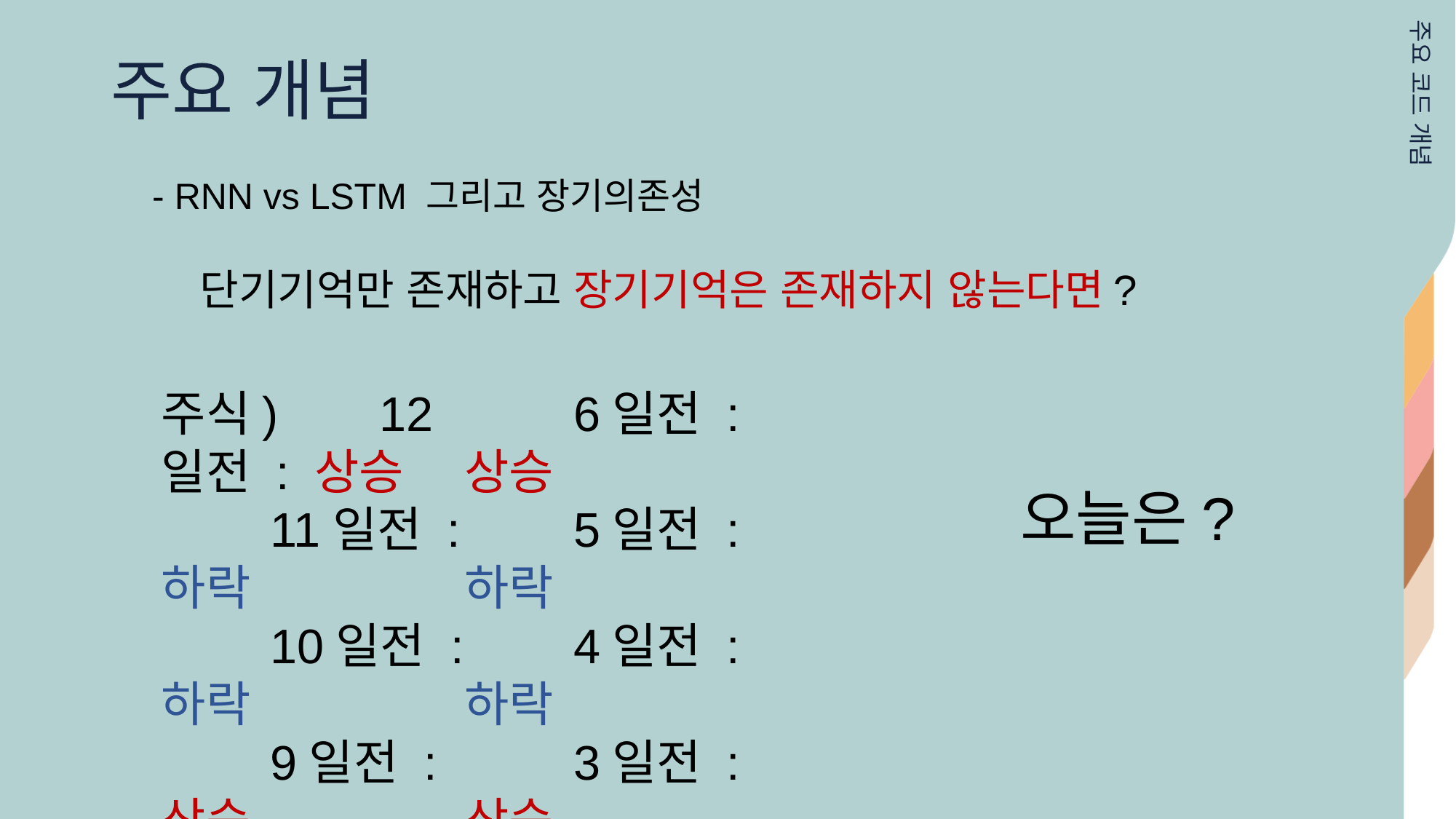

주요 개념
주요 코드 개념
- RNN vs LSTM 그리고 장기의존성
단기기억만 존재하고 장기기억은 존재하지 않는다면?
주식)	12일전 : 상승
	11일전 : 하락
	10일전 : 하락
	9일전 : 상승
	8일전 : 하락
	7일전 :  하락
	6일전 : 상승
	5일전 : 하락
	4일전 : 하락
	3일전 : 상승
	2일전 : 하락
	1일전 :  하락
오늘은?